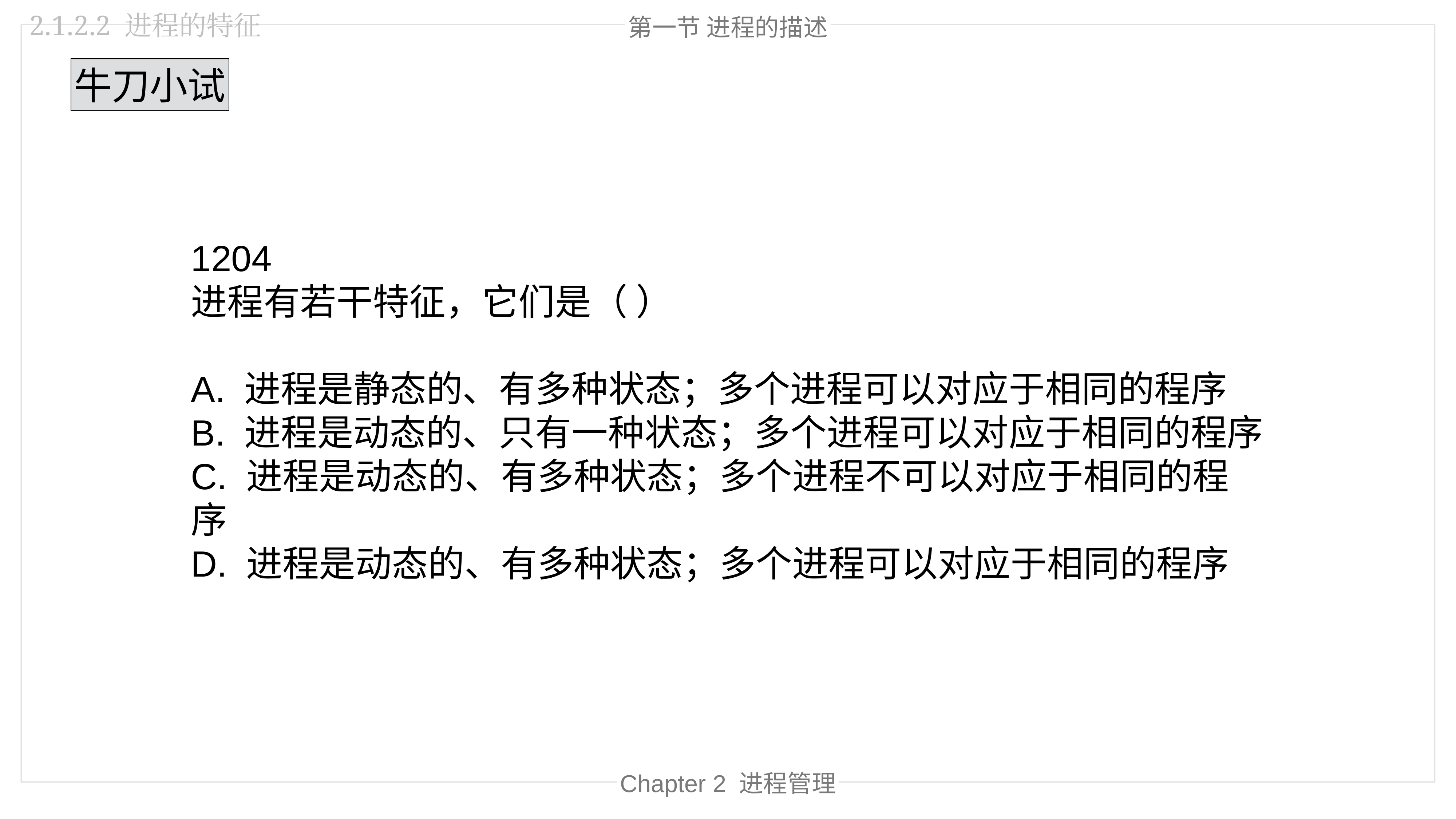

2.1.2.2 进程的特征
第一节 进程的描述

牛刀小试
1204
进程有若干特征，它们是（ ）

A. 进程是静态的、有多种状态；多个进程可以对应于相同的程序
B. 进程是动态的、只有一种状态；多个进程可以对应于相同的程序
C. 进程是动态的、有多种状态；多个进程不可以对应于相同的程序
D. 进程是动态的、有多种状态；多个进程可以对应于相同的程序
Chapter 2 进程管理